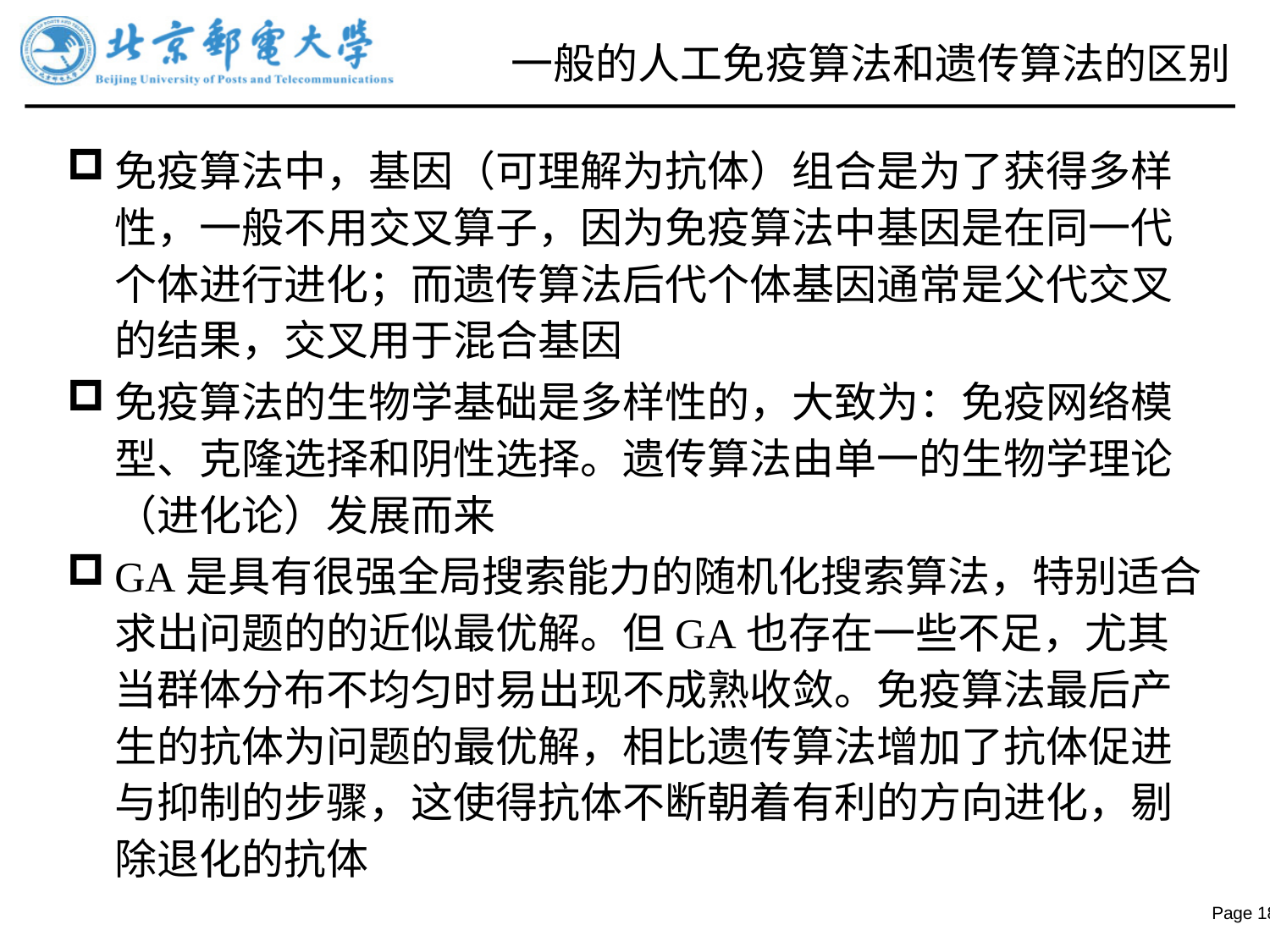

# 一般的人工免疫算法和遗传算法的区别
免疫算法中，基因（可理解为抗体）组合是为了获得多样性，一般不用交叉算子，因为免疫算法中基因是在同一代个体进行进化；而遗传算法后代个体基因通常是父代交叉的结果，交叉用于混合基因
免疫算法的生物学基础是多样性的，大致为：免疫网络模型、克隆选择和阴性选择。遗传算法由单一的生物学理论（进化论）发展而来
GA是具有很强全局搜索能力的随机化搜索算法，特别适合求出问题的的近似最优解。但GA也存在一些不足，尤其当群体分布不均匀时易出现不成熟收敛。免疫算法最后产生的抗体为问题的最优解，相比遗传算法增加了抗体促进与抑制的步骤，这使得抗体不断朝着有利的方向进化，剔除退化的抗体